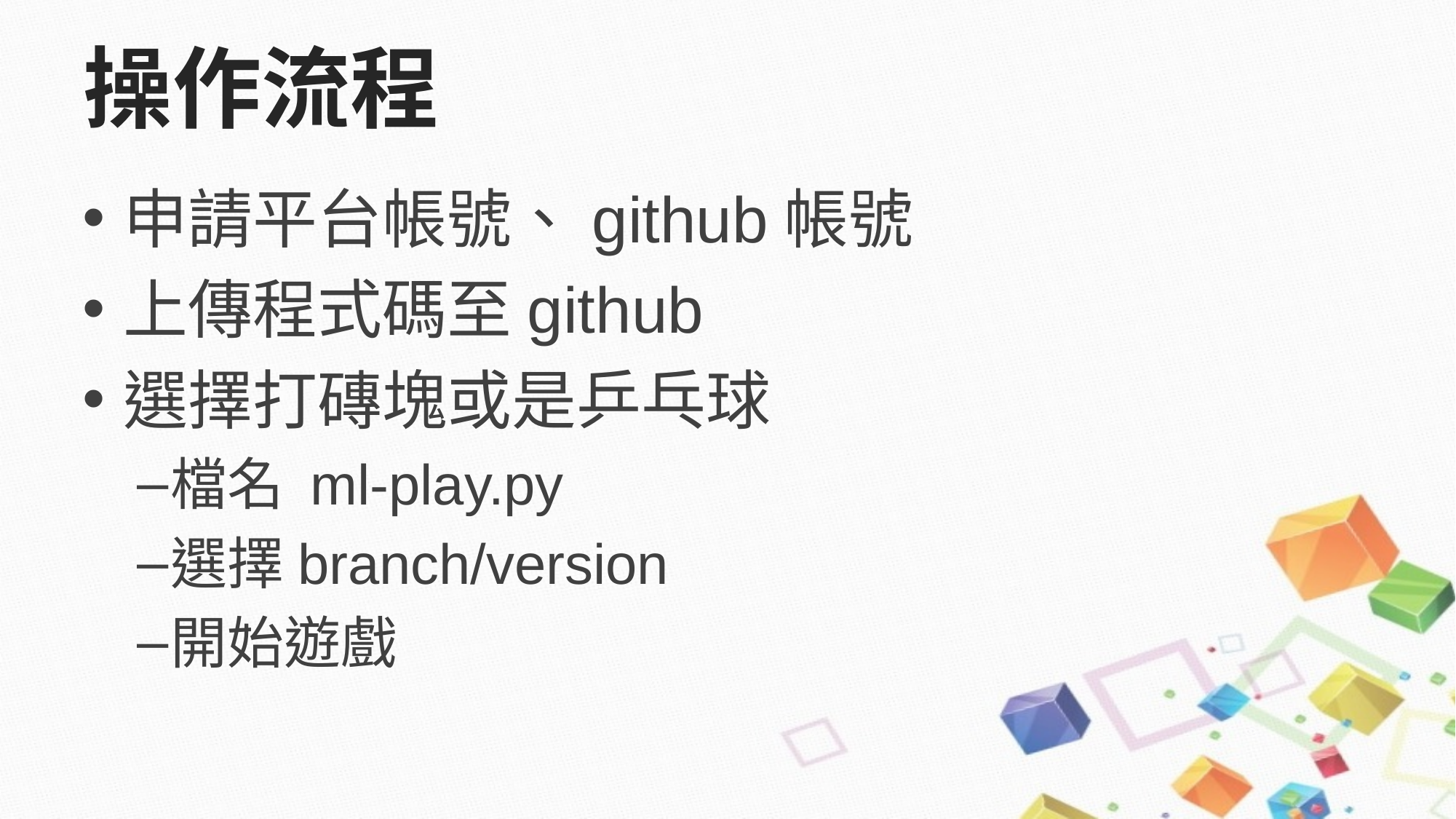

# 操作流程
申請平台帳號、github帳號
上傳程式碼至github
選擇打磚塊或是乒乓球
檔名 ml-play.py
選擇branch/version
開始遊戲